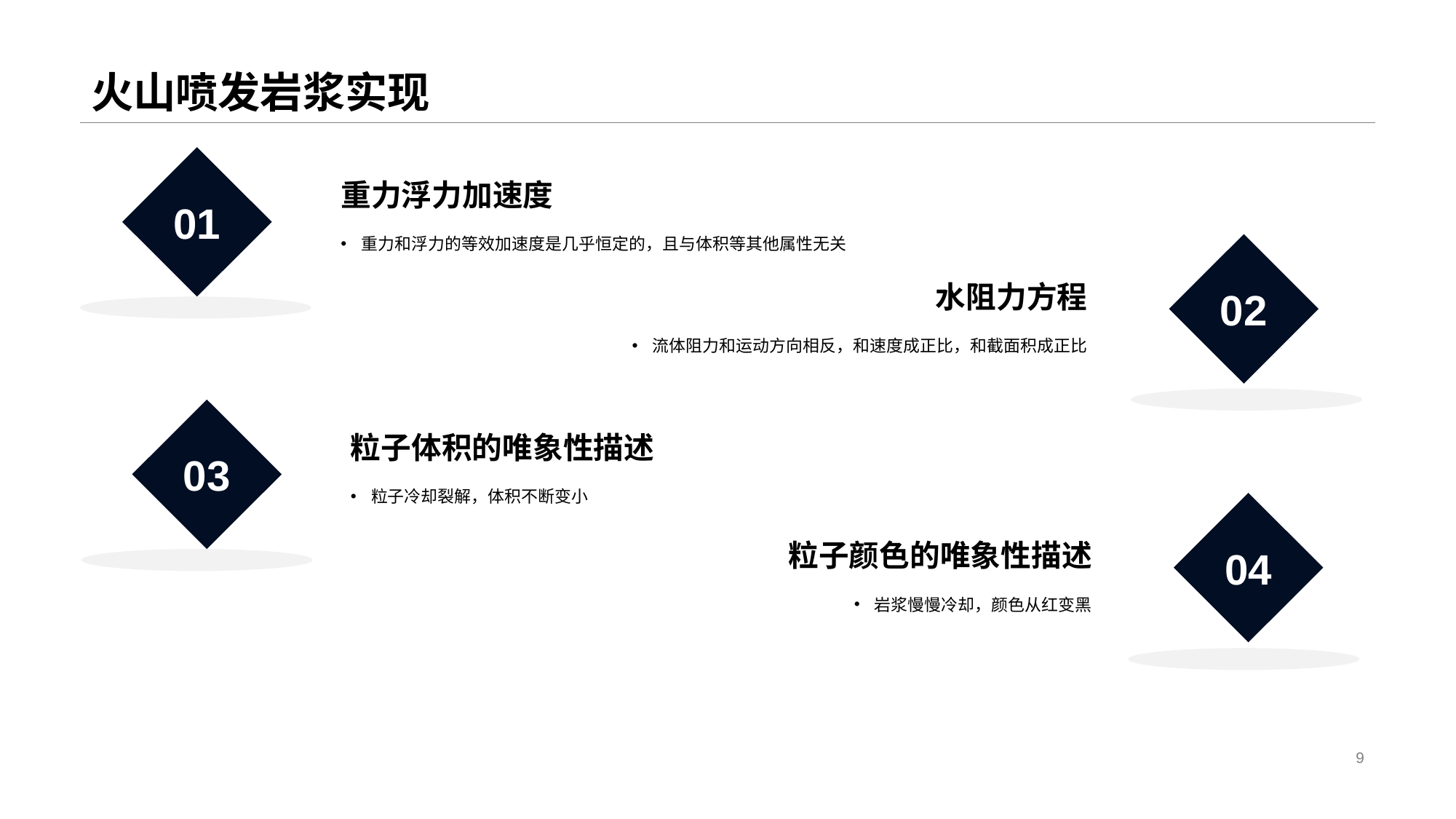

# 火山喷发岩浆实现
01

重力浮力加速度
重力和浮力的等效加速度是几乎恒定的，且与体积等其他属性无关
02

水阻力方程
流体阻力和运动方向相反，和速度成正比，和截面积成正比
03

粒子体积的唯象性描述
粒子冷却裂解，体积不断变小
04
粒子颜色的唯象性描述
岩浆慢慢冷却，颜色从红变黑

9